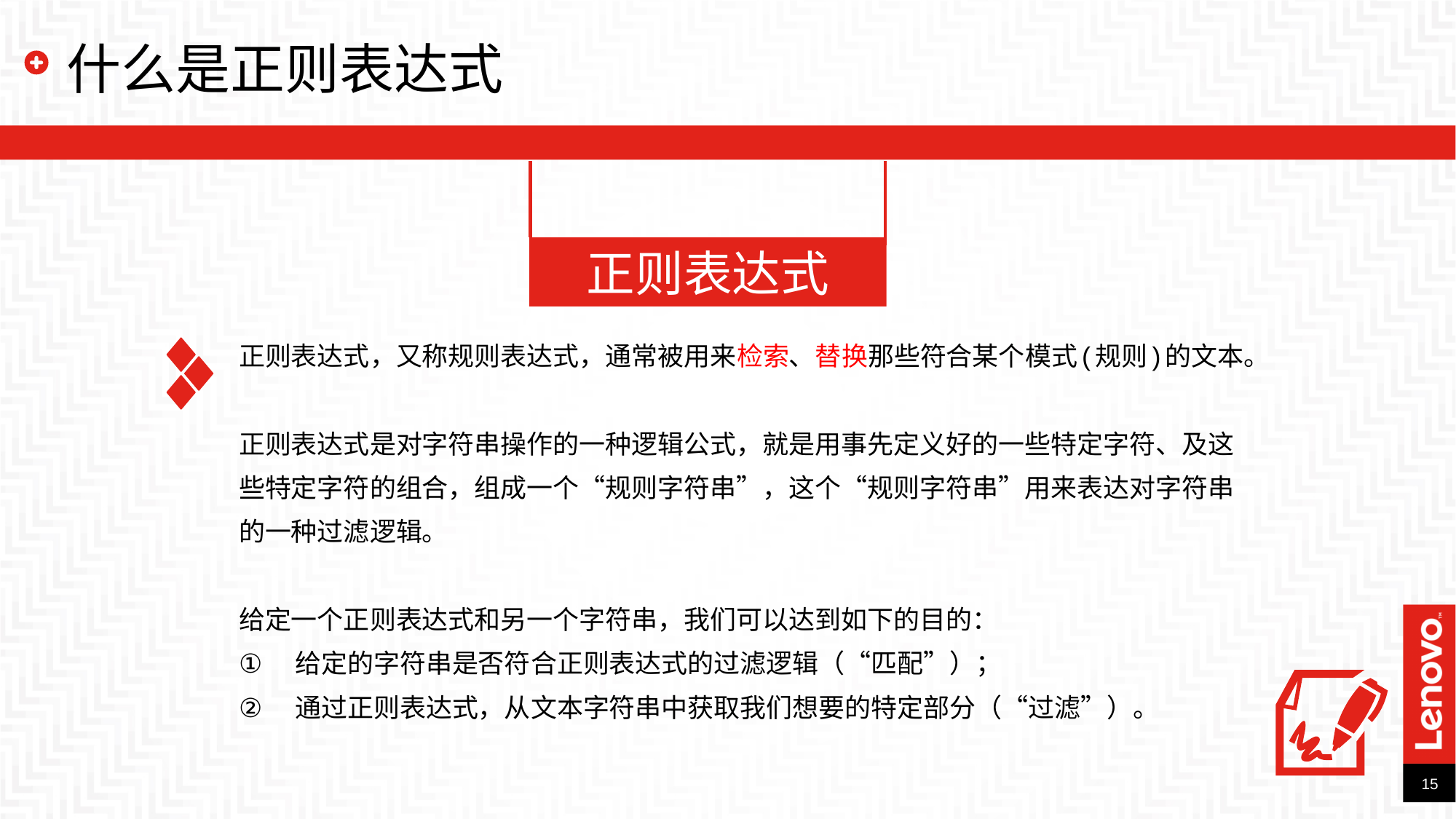

# 什么是正则表达式

正则表达式
正则表达式，又称规则表达式，通常被用来检索、替换那些符合某个模式(规则)的文本。

正则表达式是对字符串操作的一种逻辑公式，就是用事先定义好的一些特定字符、及这些特定字符的组合，组成一个“规则字符串”，这个“规则字符串”用来表达对字符串的一种过滤逻辑。

给定一个正则表达式和另一个字符串，我们可以达到如下的目的：
给定的字符串是否符合正则表达式的过滤逻辑（“匹配”）；
通过正则表达式，从文本字符串中获取我们想要的特定部分（“过滤”）。